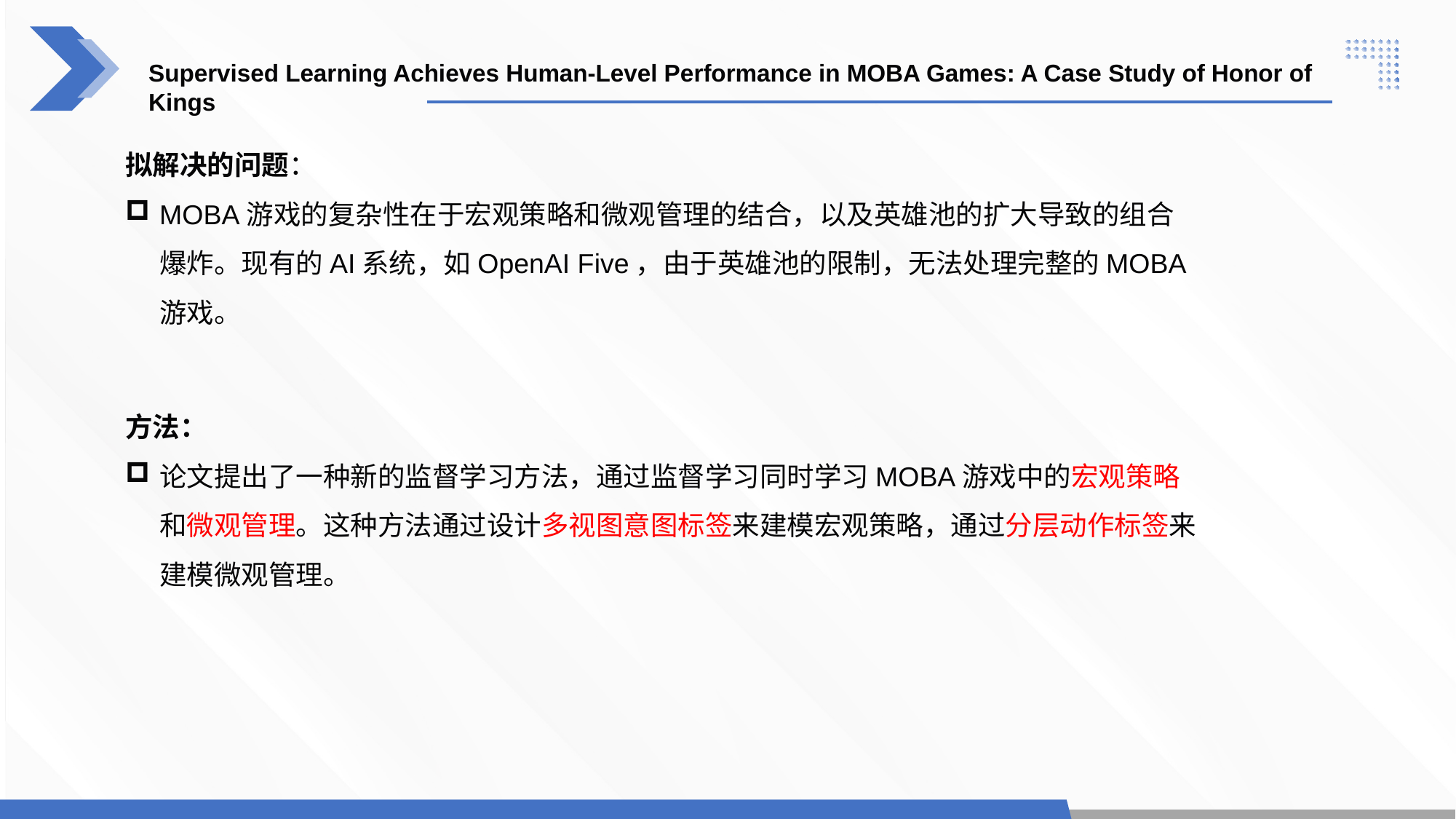

Supervised Learning Achieves Human-Level Performance in MOBA Games: A Case Study of Honor of Kings
拟解决的问题：
MOBA游戏的复杂性在于宏观策略和微观管理的结合，以及英雄池的扩大导致的组合爆炸。现有的AI系统，如OpenAI Five，由于英雄池的限制，无法处理完整的MOBA游戏。

方法：
论文提出了一种新的监督学习方法，通过监督学习同时学习MOBA游戏中的宏观策略和微观管理。这种方法通过设计多视图意图标签来建模宏观策略，通过分层动作标签来建模微观管理。